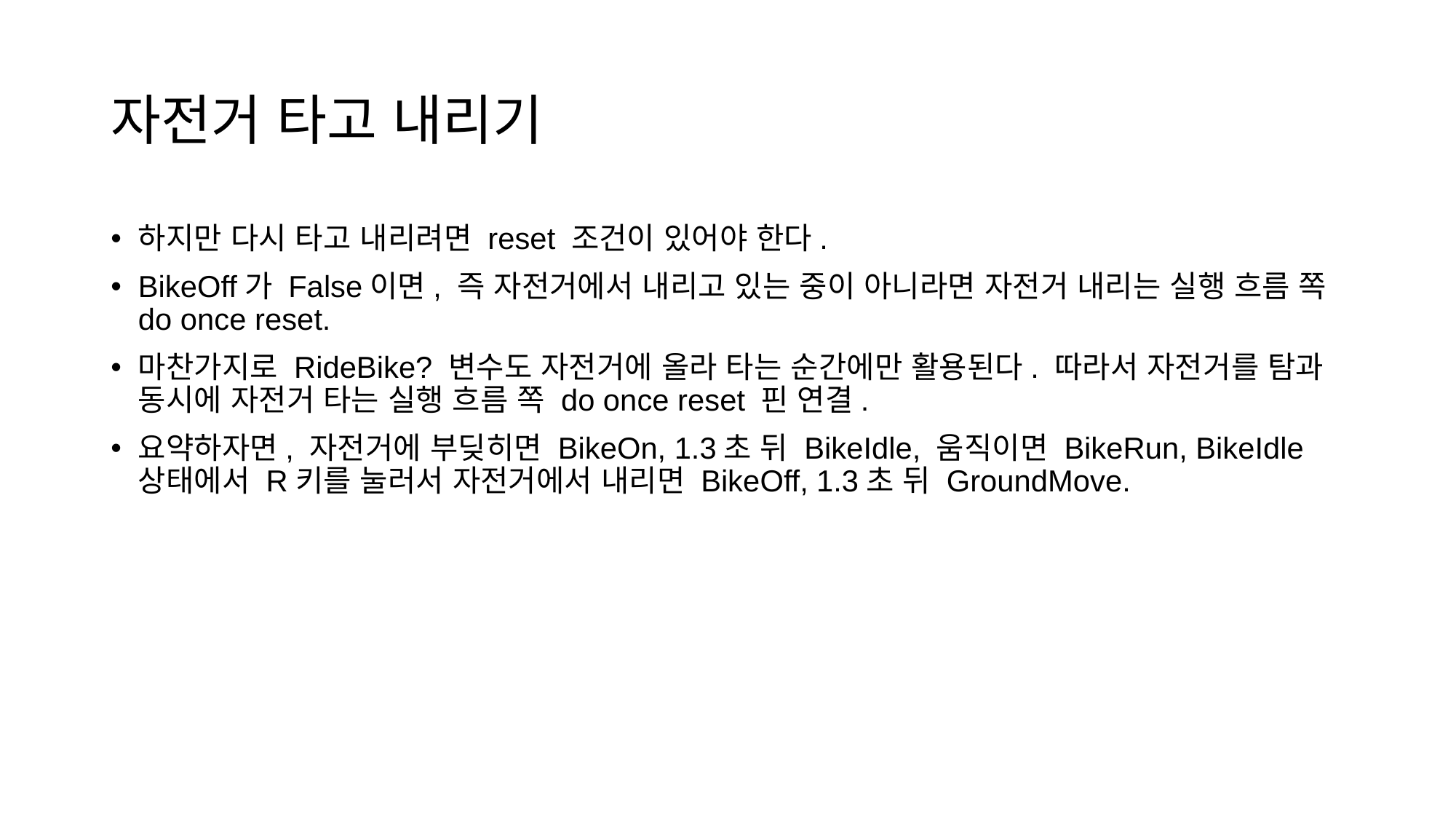

# 자전거 타고 내리기
하지만 다시 타고 내리려면 reset 조건이 있어야 한다.
BikeOff가 False이면, 즉 자전거에서 내리고 있는 중이 아니라면 자전거 내리는 실행 흐름 쪽 do once reset.
마찬가지로 RideBike? 변수도 자전거에 올라 타는 순간에만 활용된다. 따라서 자전거를 탐과 동시에 자전거 타는 실행 흐름 쪽 do once reset 핀 연결.
요약하자면, 자전거에 부딪히면 BikeOn, 1.3초 뒤 BikeIdle, 움직이면 BikeRun, BikeIdle 상태에서 R키를 눌러서 자전거에서 내리면 BikeOff, 1.3초 뒤 GroundMove.